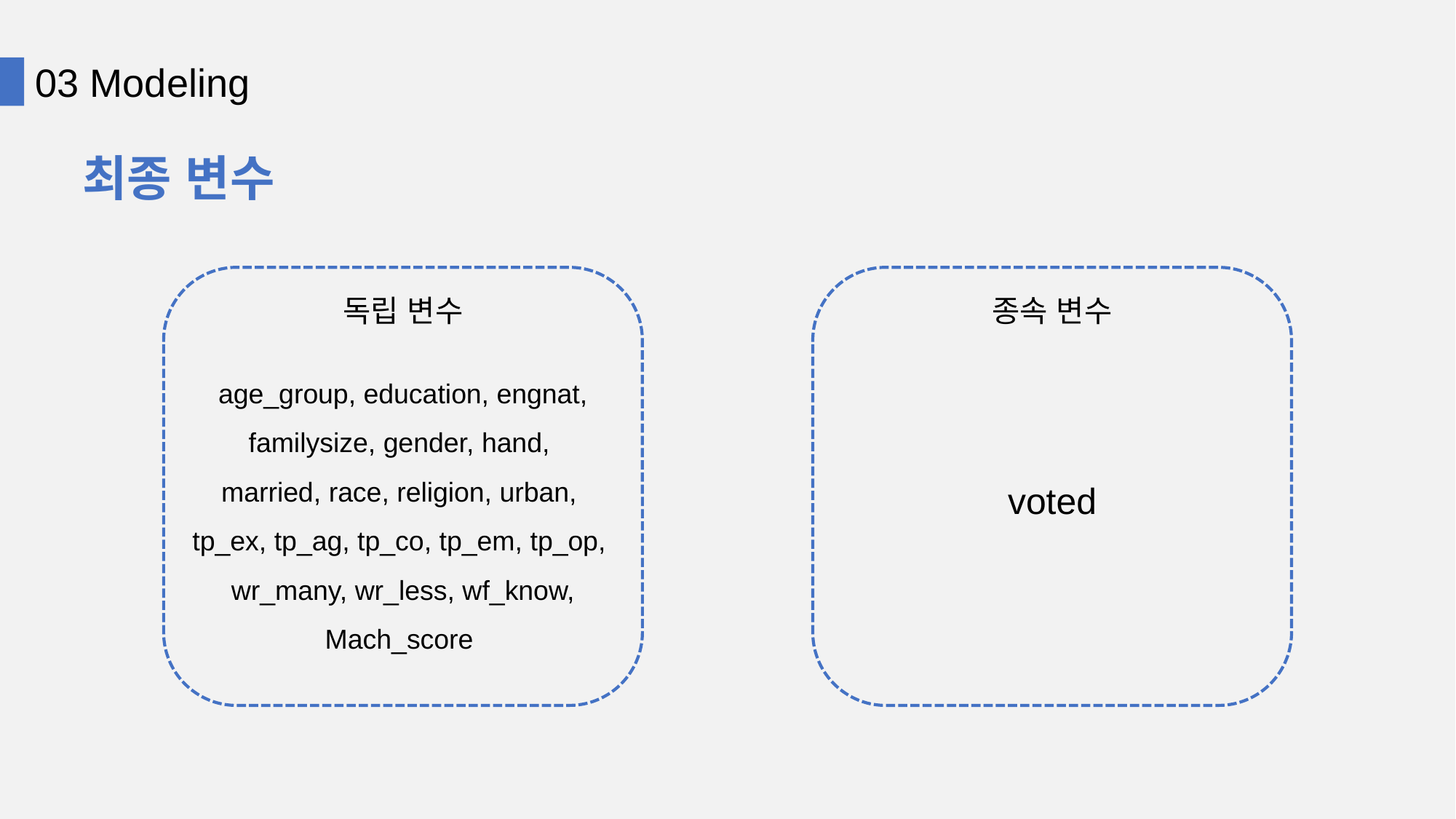

03 Modeling

최종 변수

독립 변수
종속 변수
age_group, education, engnat, familysize, gender, hand,
married, race, religion, urban,
tp_ex, tp_ag, tp_co, tp_em, tp_op,
wr_many, wr_less, wf_know,
Mach_score

voted